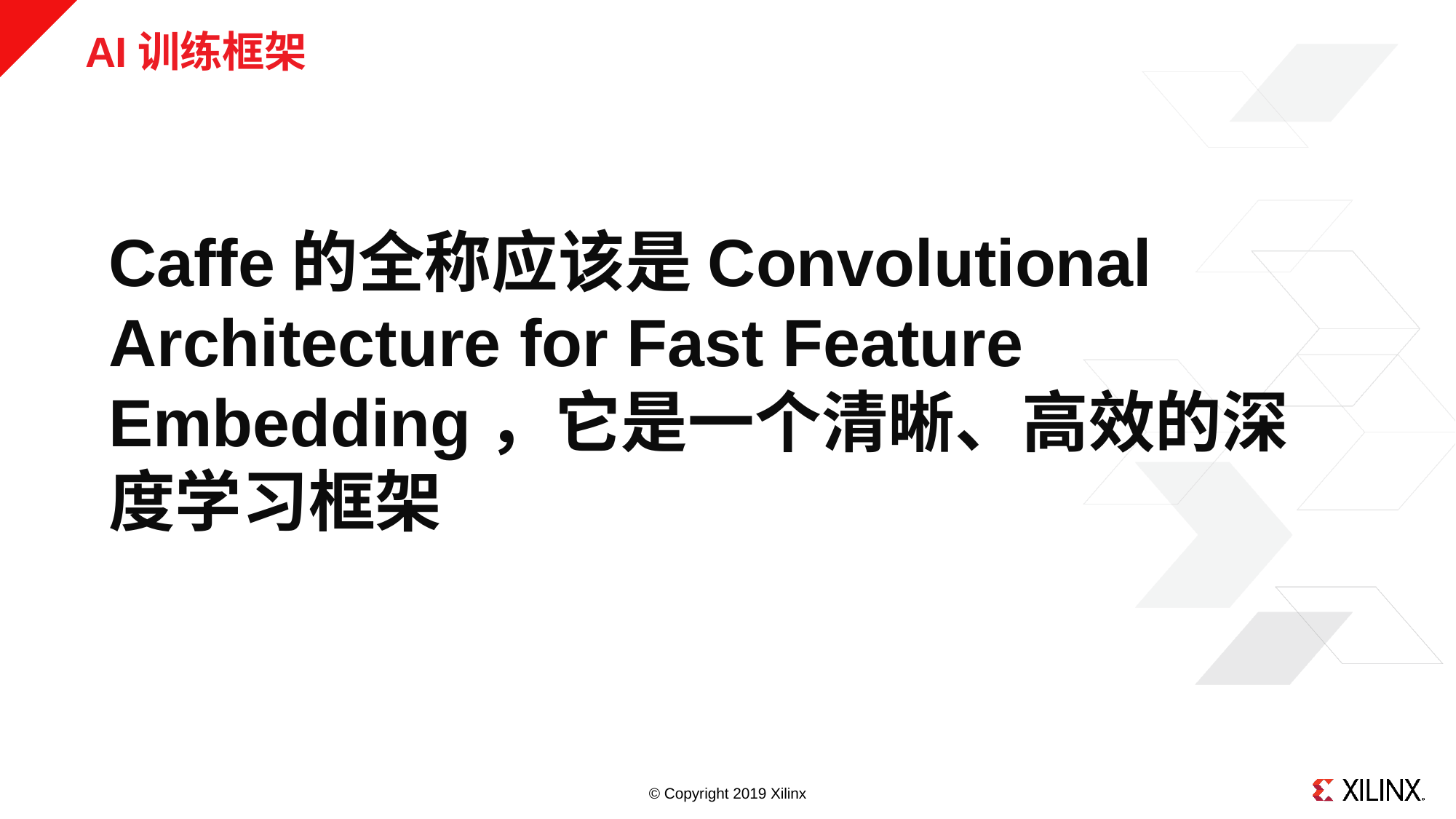

# AI训练框架
Caffe的全称应该是Convolutional Architecture for Fast Feature Embedding，它是一个清晰、高效的深度学习框架